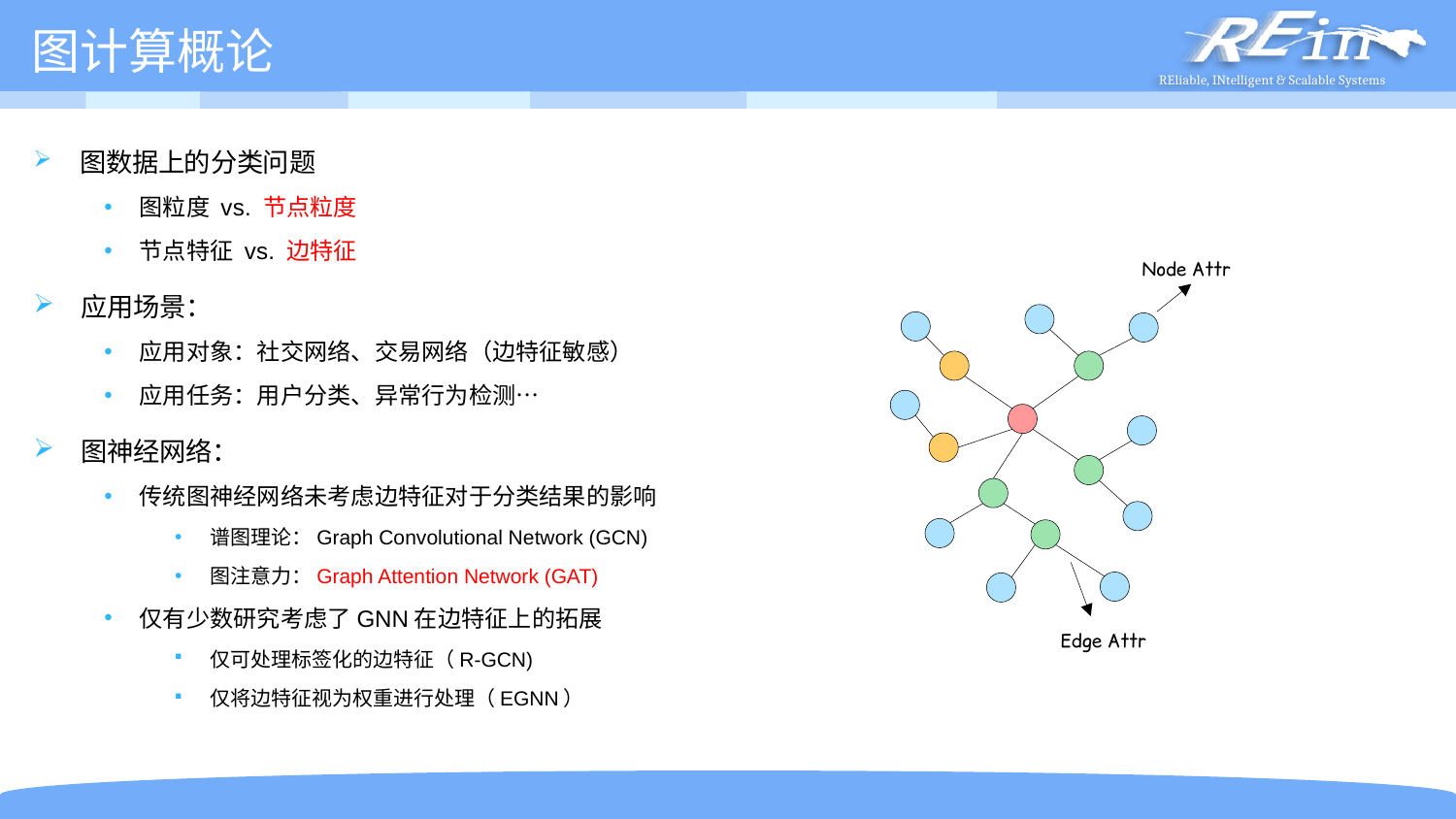

# 图计算概论
 图数据上的分类问题
图粒度 vs. 节点粒度
节点特征 vs. 边特征
 应用场景：
应用对象：社交网络、交易网络（边特征敏感）
应用任务：用户分类、异常行为检测…
 图神经网络：
传统图神经网络未考虑边特征对于分类结果的影响
谱图理论：Graph Convolutional Network (GCN)
图注意力：Graph Attention Network (GAT)
仅有少数研究考虑了GNN在边特征上的拓展
仅可处理标签化的边特征（R-GCN)
仅将边特征视为权重进行处理（EGNN）

Node Attr

Edge Attr